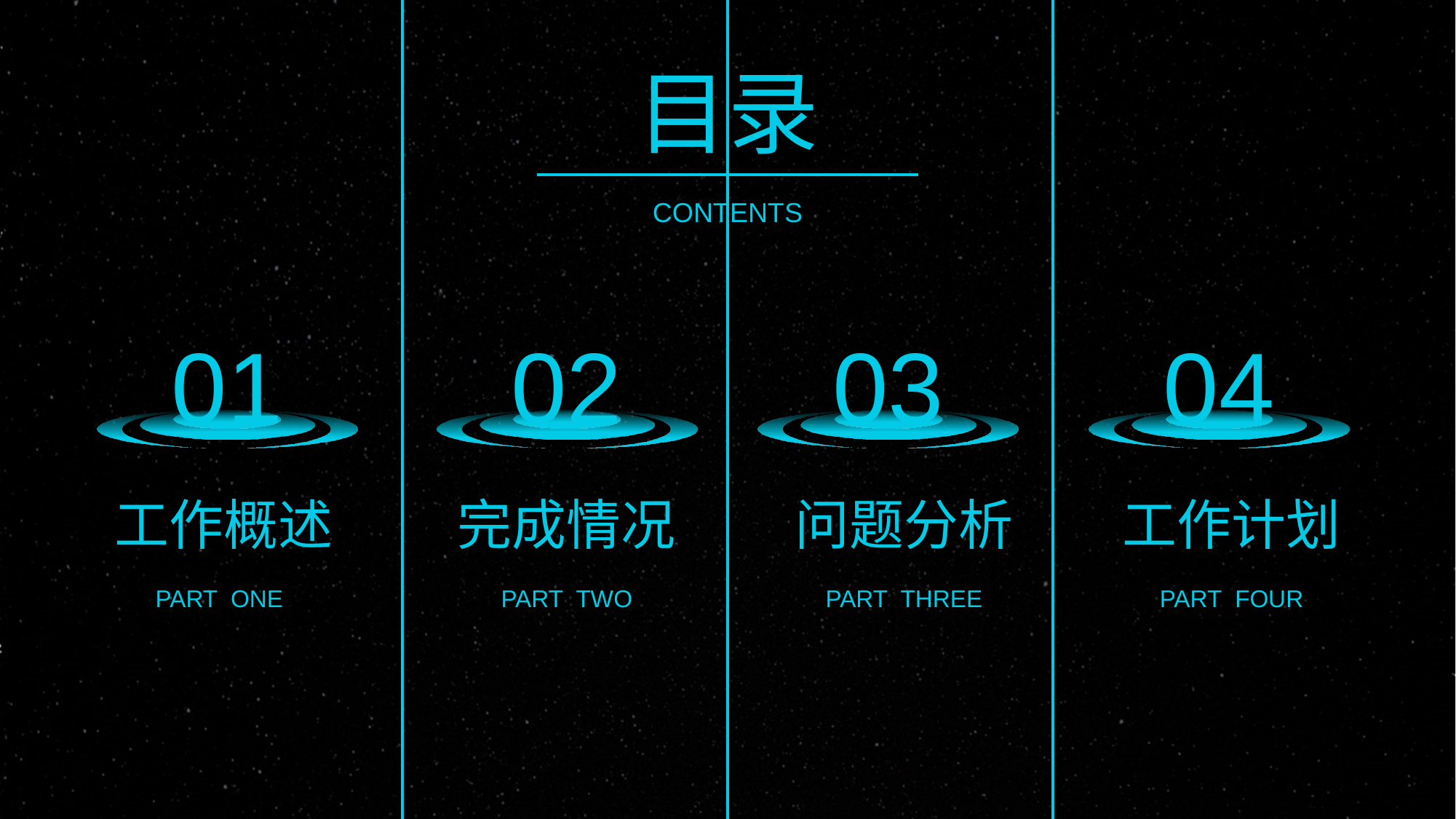

目录
CONTENTS
01

工作概述
PART  ONE
02

完成情况
PART  TWO
03

问题分析
PART  THREE
04

工作计划
PART  FOUR